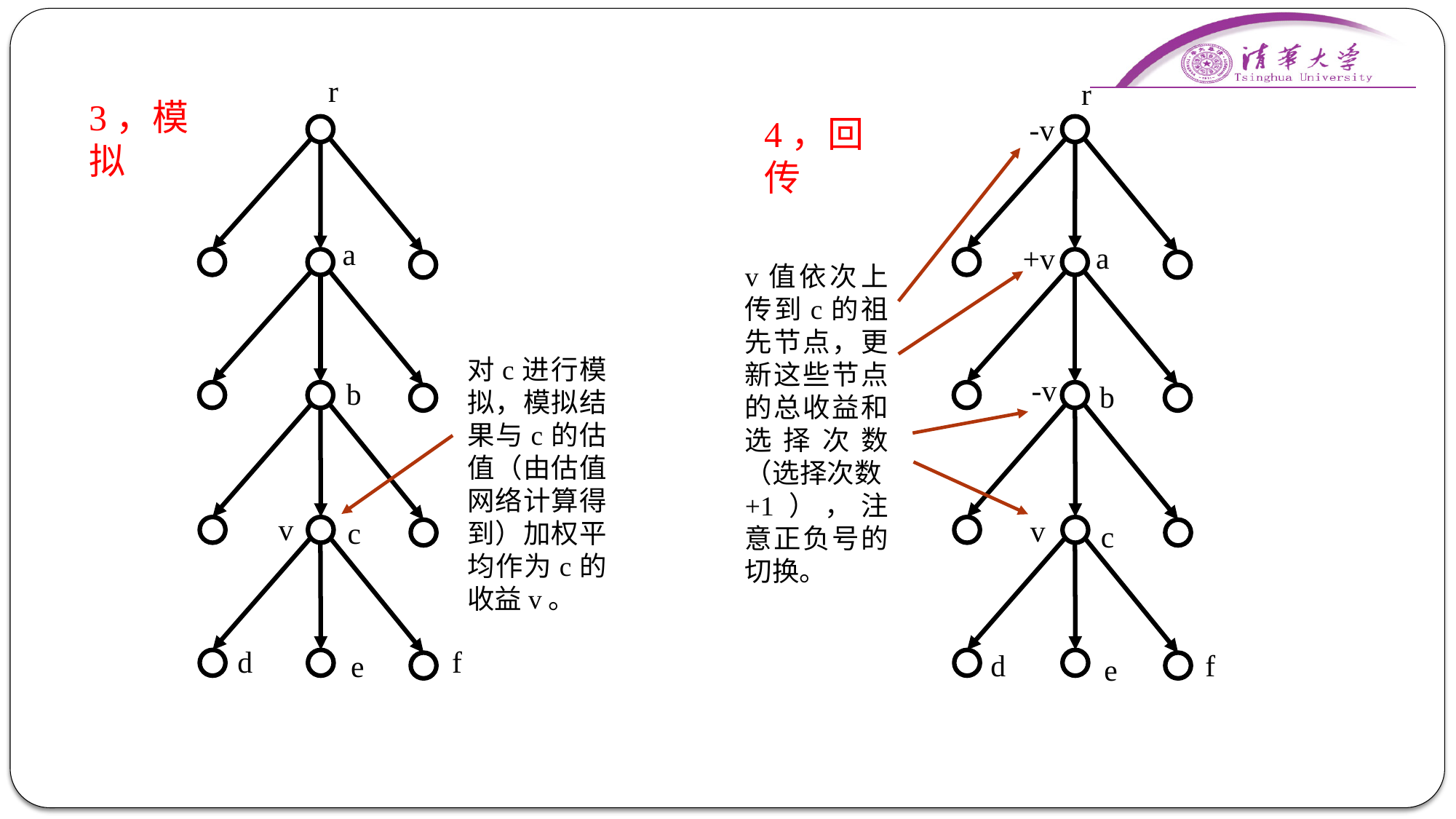

r
r
3，模拟
-v
4，回传

a
a
+v

v值依次上传到c的祖先节点，更新这些节点的总收益和选择次数（选择次数+1），注意正负号的切换。
对c进行模拟，模拟结果与c的估值（由估值网络计算得到）加权平均作为c的收益v。
-v
b
b

v
v
c
c

d
f
d
f
e
e